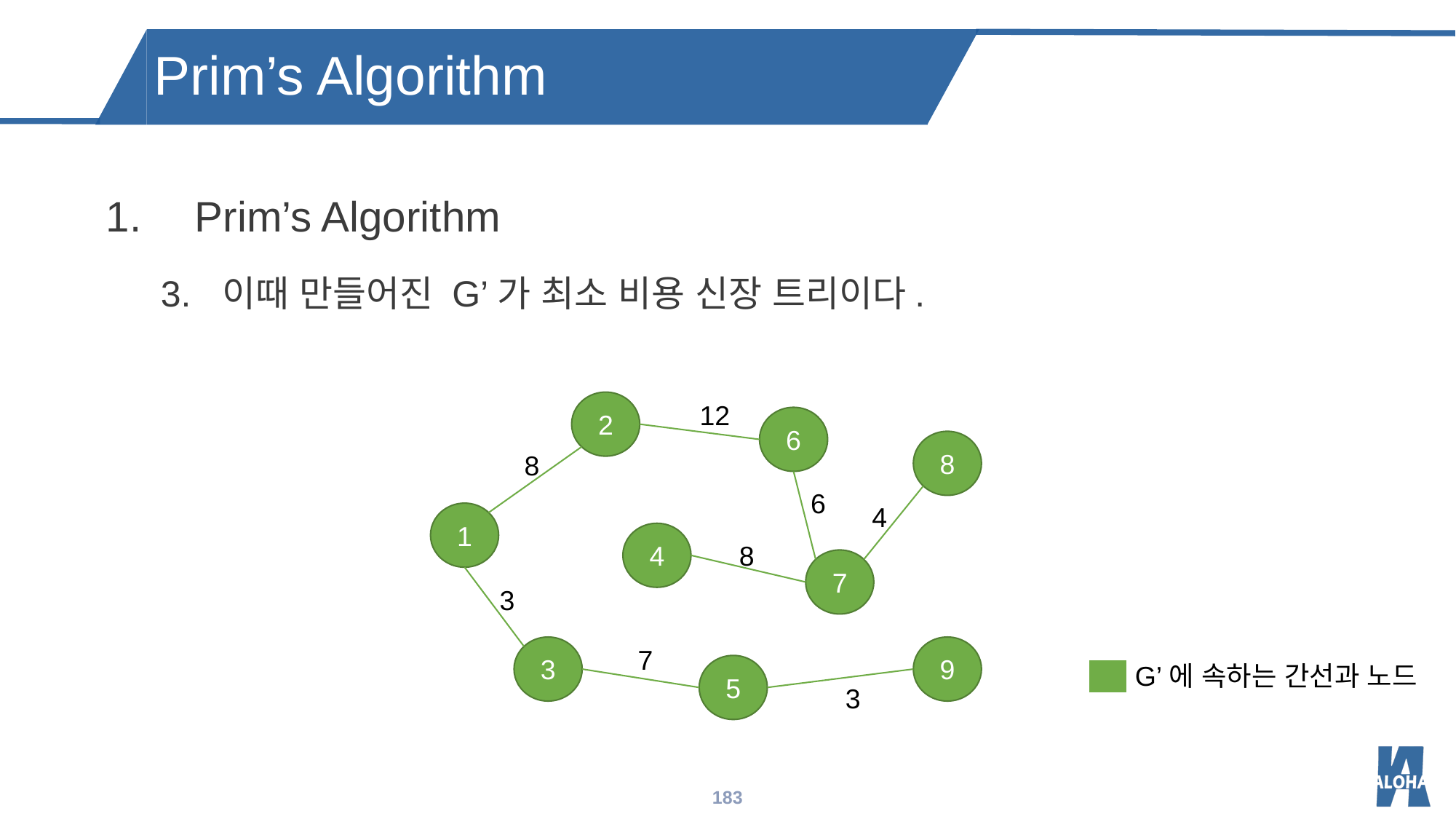

Prim’s Algorithm
Prim’s Algorithm
이때 만들어진 G’가 최소 비용 신장 트리이다.
2
6
8
1
4
7
3
9
5
12
8
6
4
8
3
7
3
G’에 속하는 간선과 노드

183